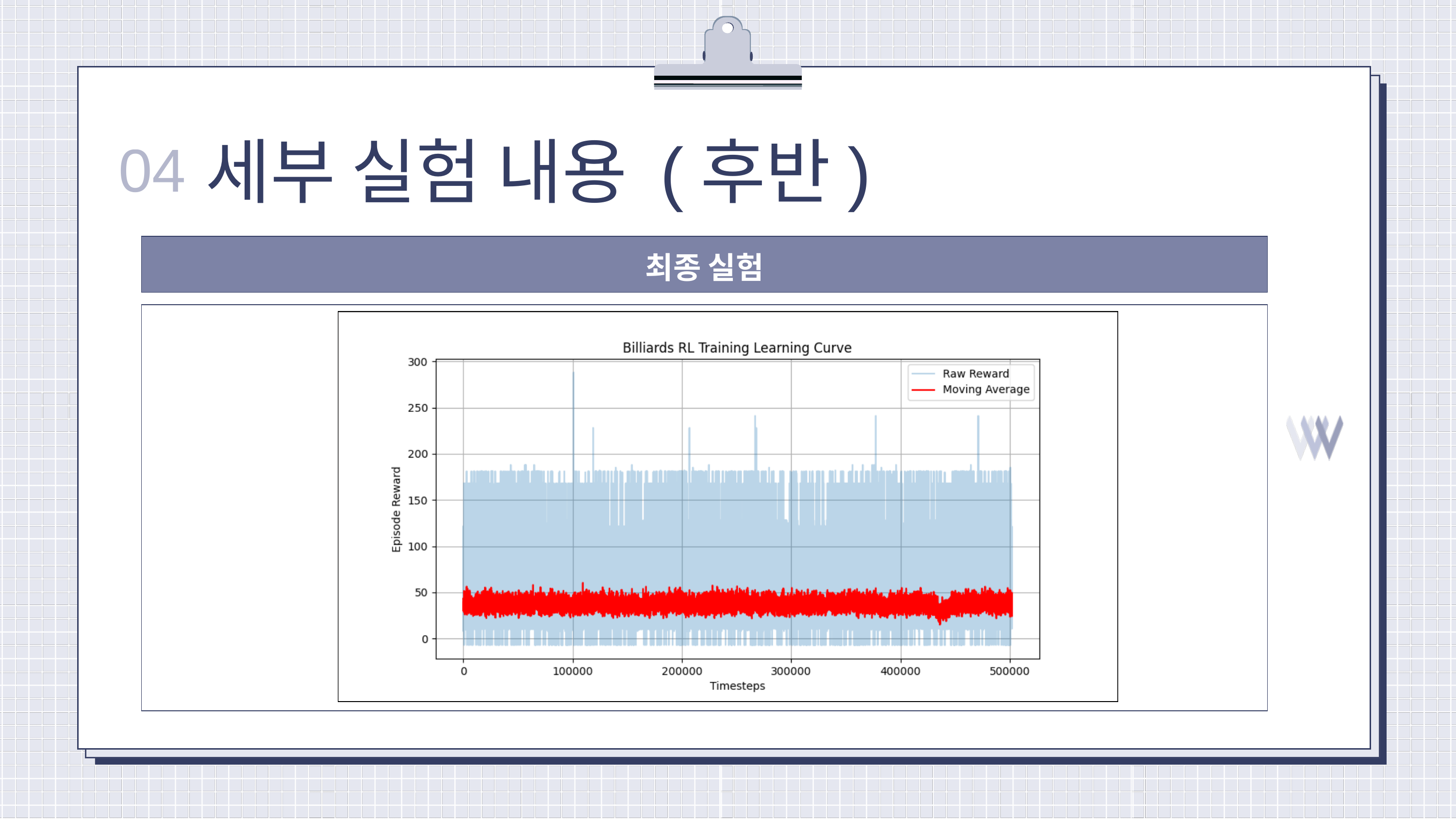

세부 실험 내용 (후반)
04

최종 실험